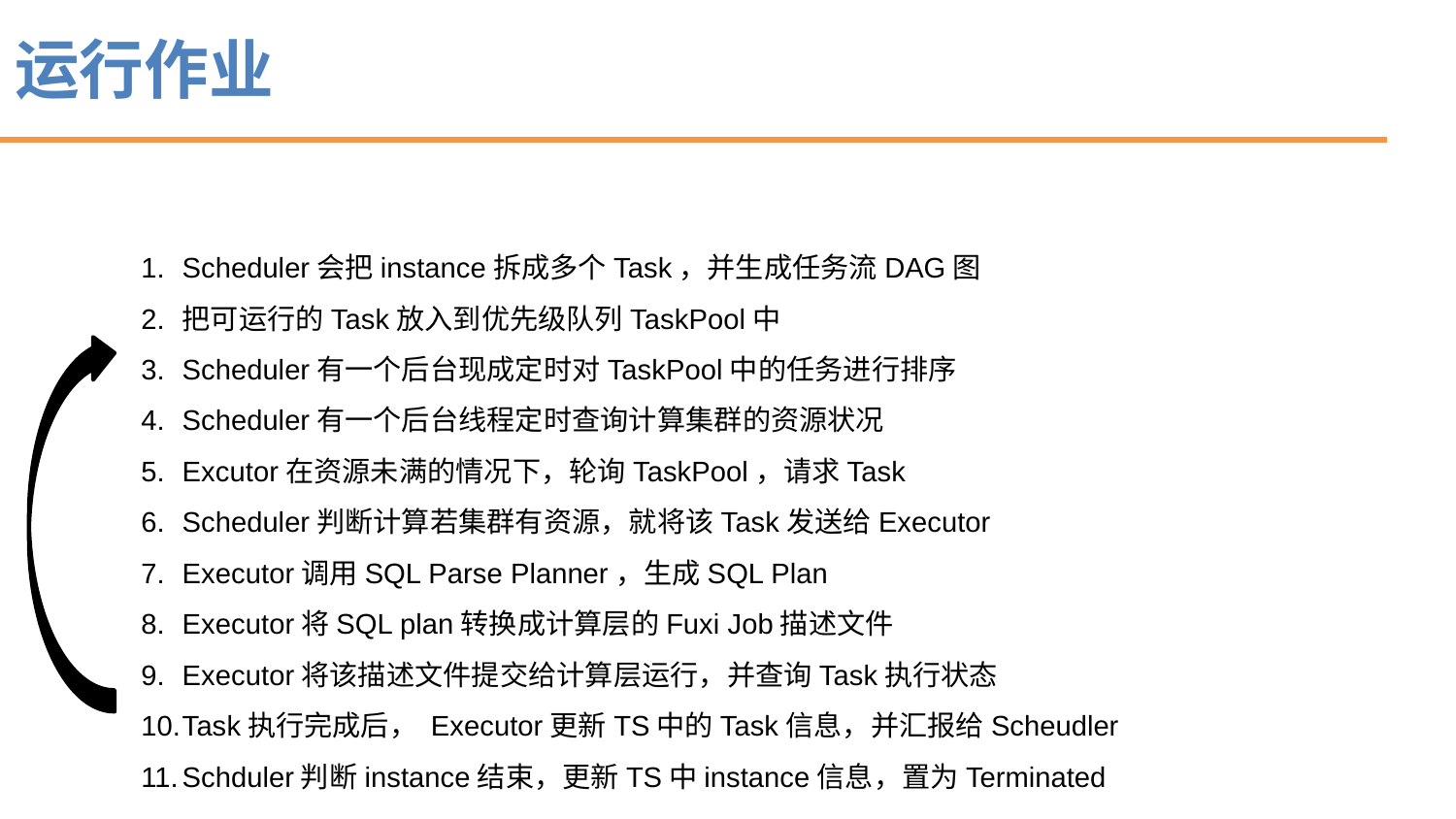

# 运行作业
Scheduler会把instance拆成多个Task，并生成任务流DAG图
把可运行的Task放入到优先级队列TaskPool中
Scheduler有一个后台现成定时对TaskPool中的任务进行排序
Scheduler有一个后台线程定时查询计算集群的资源状况
Excutor在资源未满的情况下，轮询TaskPool，请求Task
Scheduler判断计算若集群有资源，就将该Task发送给Executor
Executor调用SQL Parse Planner，生成SQL Plan
Executor将SQL plan转换成计算层的Fuxi Job描述文件
Executor将该描述文件提交给计算层运行，并查询Task执行状态
Task执行完成后， Executor更新TS中的Task信息，并汇报给Scheudler
Schduler判断instance结束，更新TS中instance信息，置为Terminated